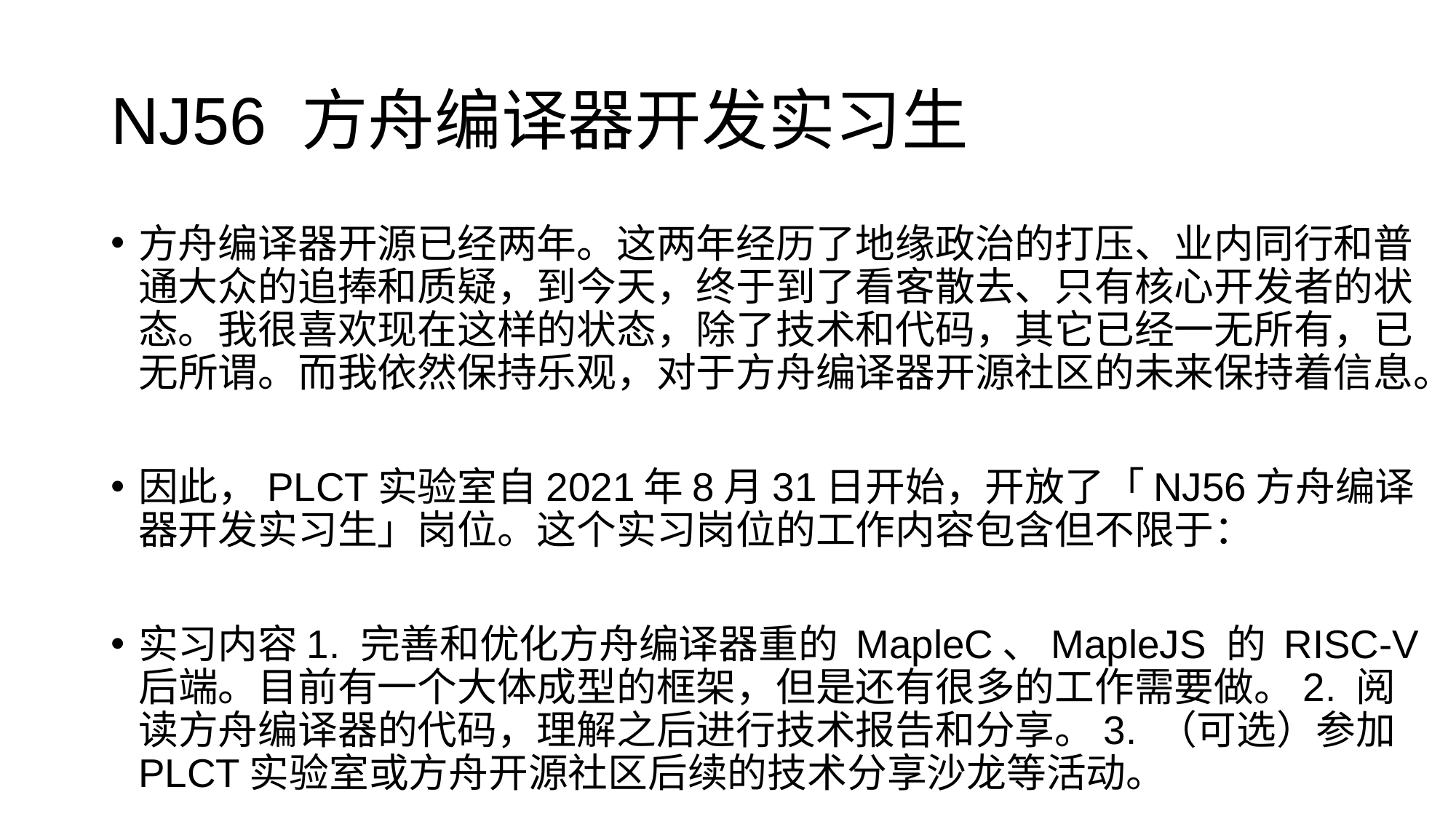

# NJ56 方舟编译器开发实习生
方舟编译器开源已经两年。这两年经历了地缘政治的打压、业内同行和普通大众的追捧和质疑，到今天，终于到了看客散去、只有核心开发者的状态。我很喜欢现在这样的状态，除了技术和代码，其它已经一无所有，已无所谓。而我依然保持乐观，对于方舟编译器开源社区的未来保持着信息。

因此，PLCT实验室自2021年8月31日开始，开放了「NJ56方舟编译器开发实习生」岗位。这个实习岗位的工作内容包含但不限于：

实习内容1. 完善和优化方舟编译器重的 MapleC、MapleJS 的 RISC-V 后端。目前有一个大体成型的框架，但是还有很多的工作需要做。2. 阅读方舟编译器的代码，理解之后进行技术报告和分享。3. （可选）参加PLCT实验室或方舟开源社区后续的技术分享沙龙等活动。